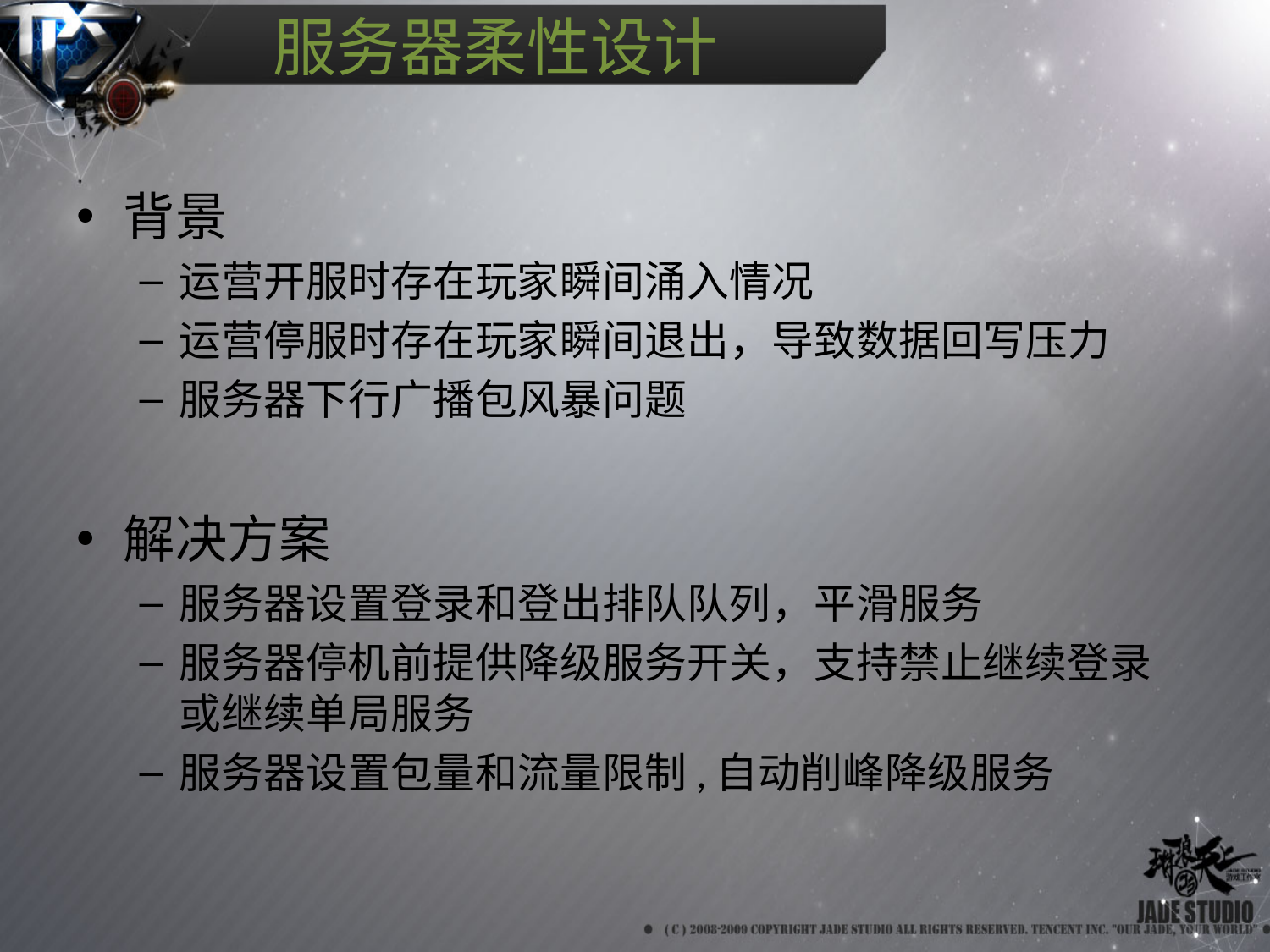

# 服务器柔性设计
背景
运营开服时存在玩家瞬间涌入情况
运营停服时存在玩家瞬间退出，导致数据回写压力
服务器下行广播包风暴问题

解决方案
服务器设置登录和登出排队队列，平滑服务
服务器停机前提供降级服务开关，支持禁止继续登录或继续单局服务
服务器设置包量和流量限制,自动削峰降级服务